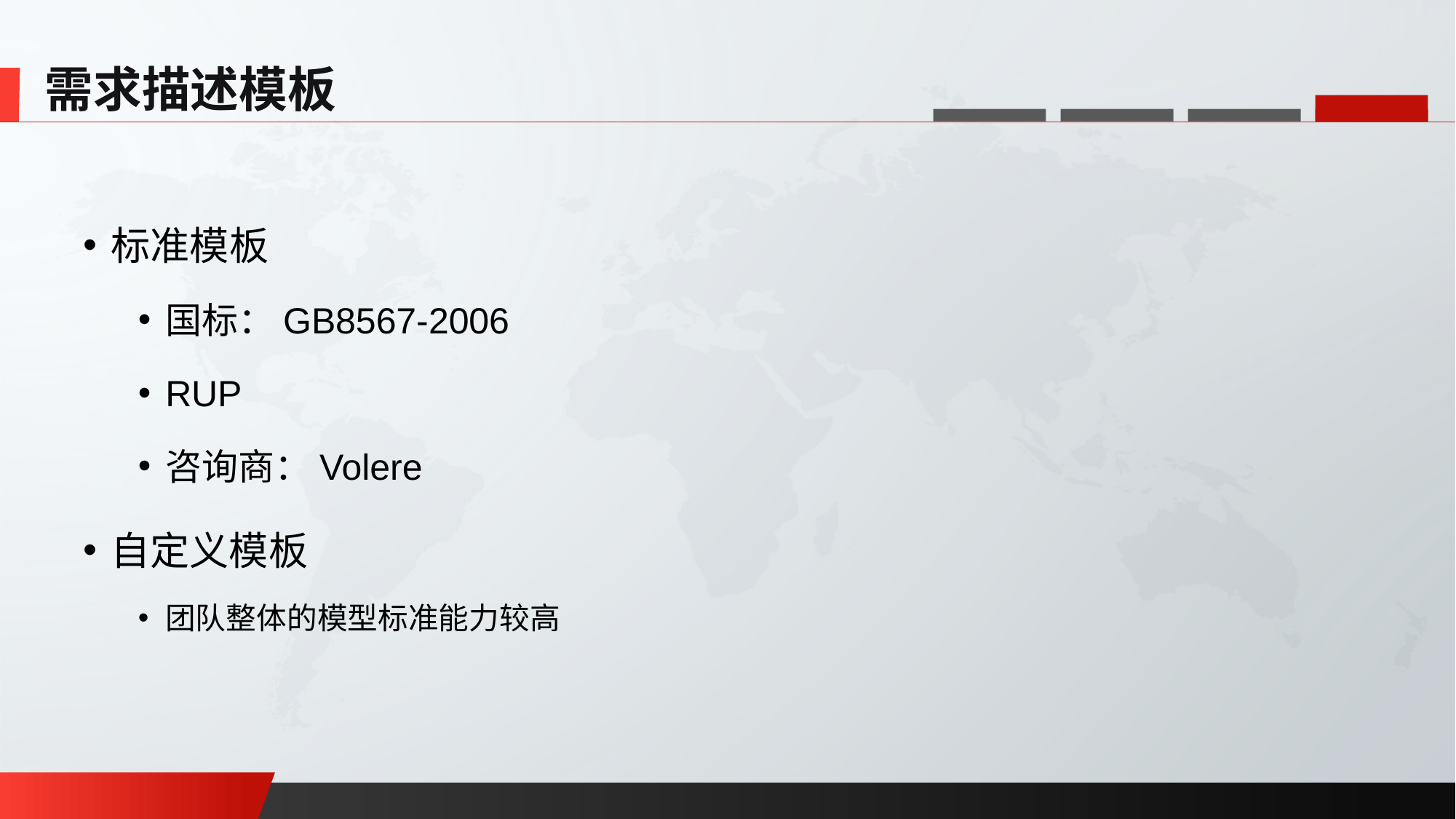

需求描述模板

标准模板
国标：GB8567-2006
RUP
咨询商：Volere
自定义模板
团队整体的模型标准能力较高